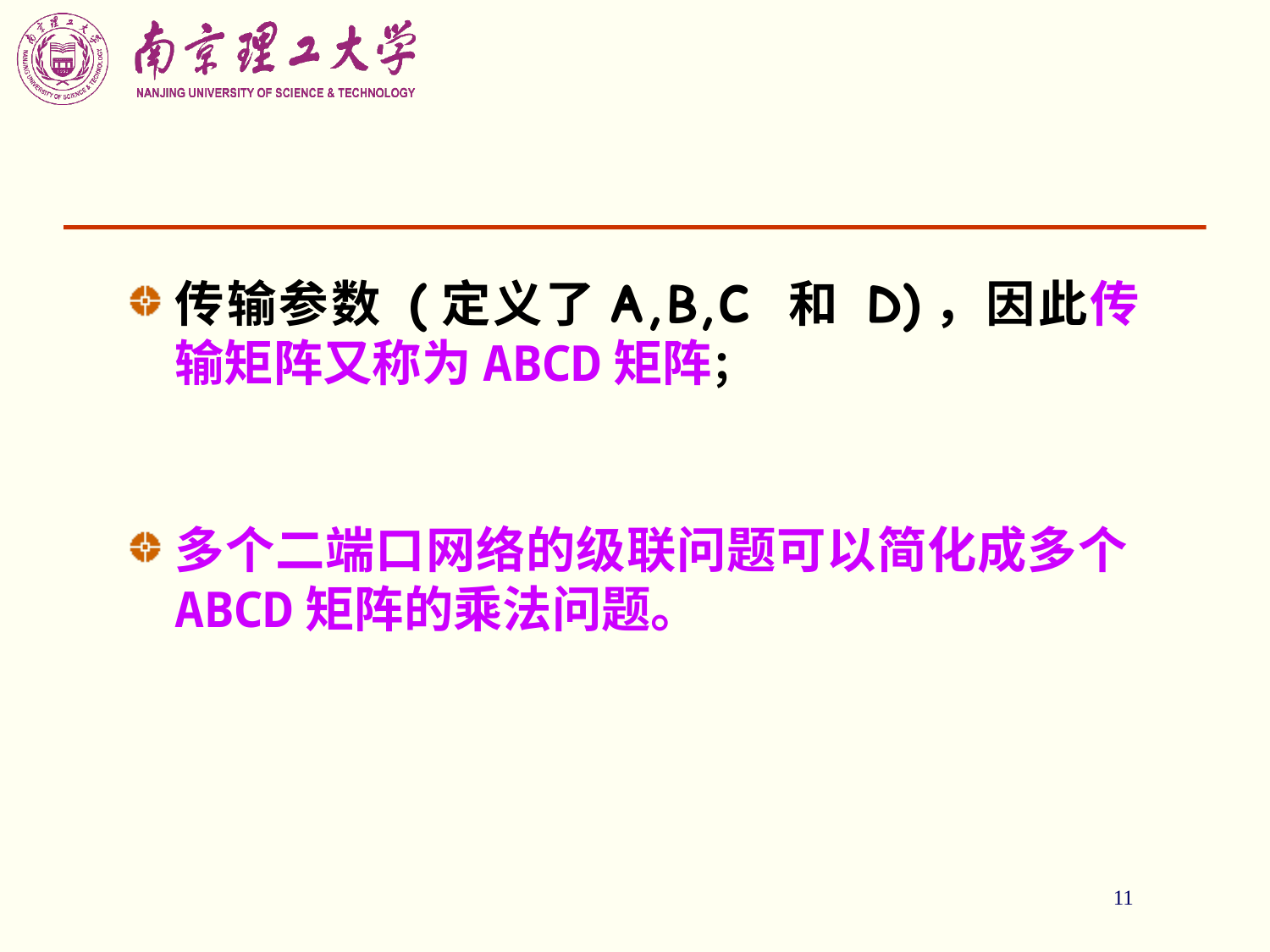

11
传输参数 (定义了A,B,C 和 D)，因此传输矩阵又称为ABCD矩阵；

多个二端口网络的级联问题可以简化成多个ABCD矩阵的乘法问题。